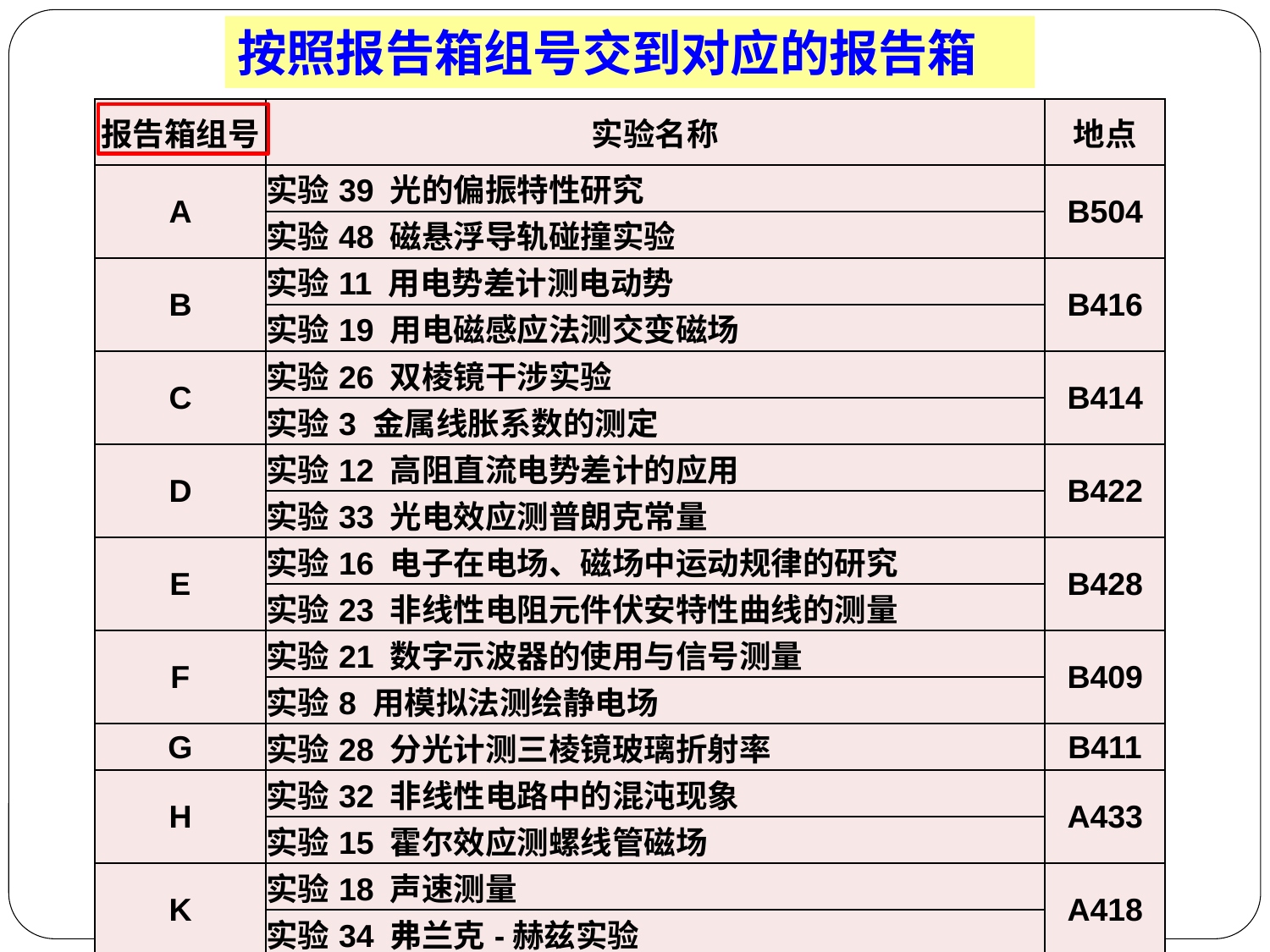

按照报告箱组号交到对应的报告箱
| 报告箱组号 | 实验名称 | 地点 |
| --- | --- | --- |
| A | 实验39 光的偏振特性研究 | B504 |
|  | 实验48 磁悬浮导轨碰撞实验 |  |
| B | 实验11 用电势差计测电动势 | B416 |
|  | 实验19 用电磁感应法测交变磁场 |  |
| C | 实验26 双棱镜干涉实验 | B414 |
|  | 实验3 金属线胀系数的测定 |  |
| D | 实验12 高阻直流电势差计的应用 | B422 |
|  | 实验33 光电效应测普朗克常量 |  |
| E | 实验16 电子在电场、磁场中运动规律的研究 | B428 |
|  | 实验23 非线性电阻元件伏安特性曲线的测量 |  |
| F | 实验21 数字示波器的使用与信号测量 | B409 |
|  | 实验8 用模拟法测绘静电场 |  |
| G | 实验28 分光计测三棱镜玻璃折射率 | B411 |
| H | 实验32 非线性电路中的混沌现象 | A433 |
|  | 实验15 霍尔效应测螺线管磁场 |  |
| K | 实验18 声速测量 | A418 |
|  | 实验34 弗兰克-赫兹实验 |  |
| L | 实验22 RC和RL串联电路特性研究 | B415 |
|  | 实验45 太阳能电池的基本特性研究 | B413 |